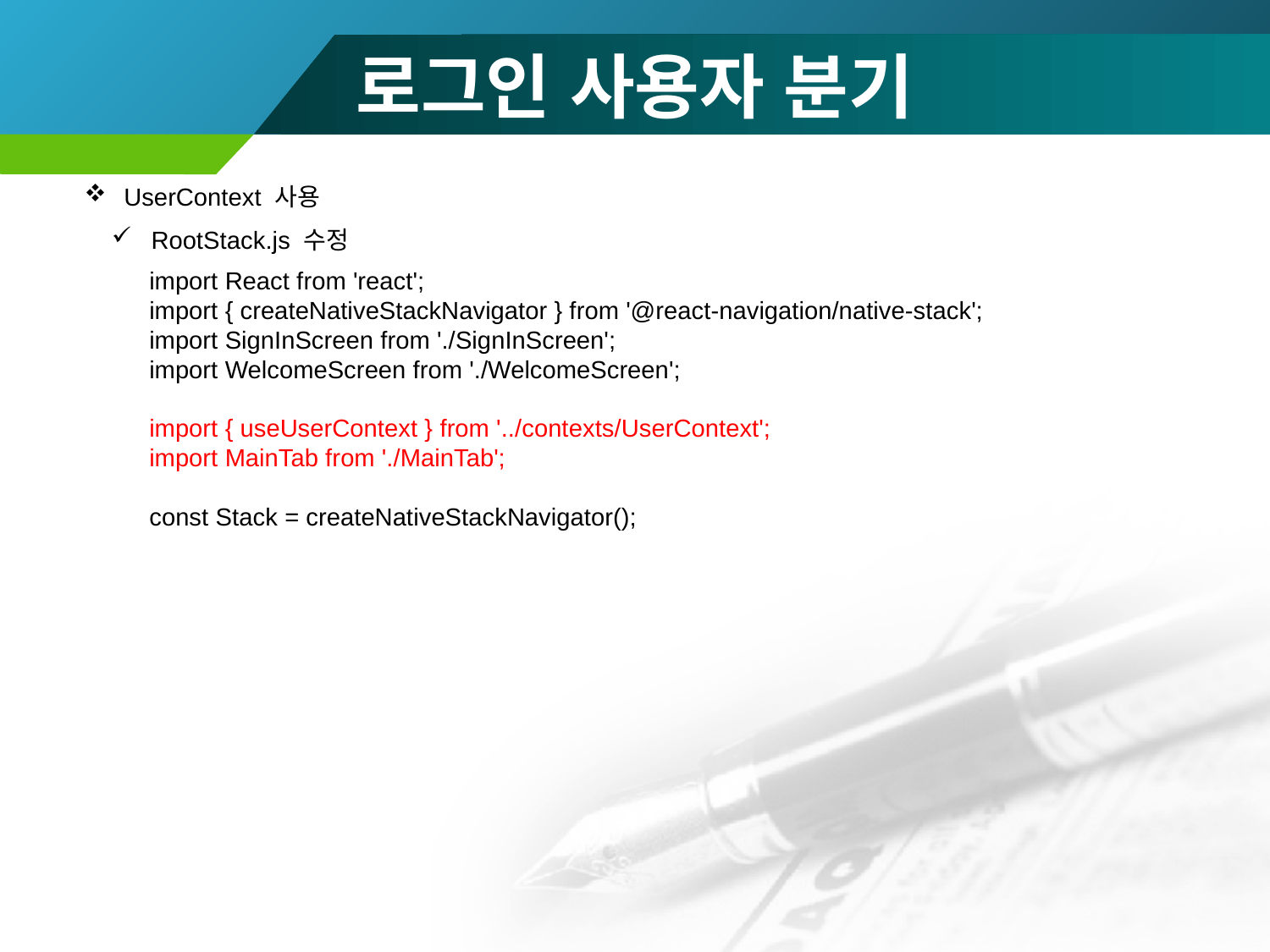

# 로그인 사용자 분기
UserContext 사용
RootStack.js 수정
import React from 'react';
import { createNativeStackNavigator } from '@react-navigation/native-stack';
import SignInScreen from './SignInScreen';
import WelcomeScreen from './WelcomeScreen';

import { useUserContext } from '../contexts/UserContext';
import MainTab from './MainTab';

const Stack = createNativeStackNavigator();